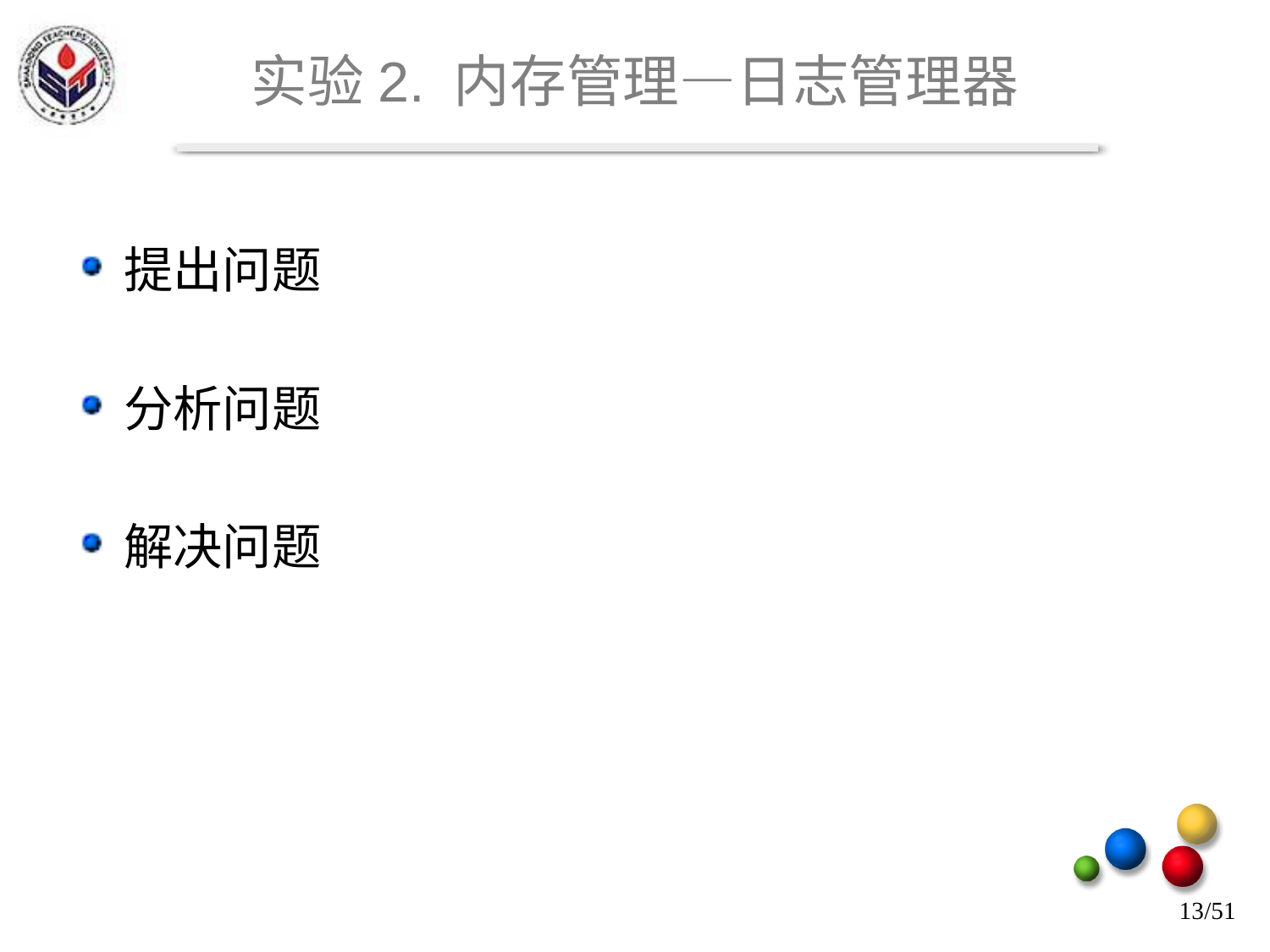

# 实验2. 内存管理—日志管理器
提出问题

分析问题

解决问题

13/51